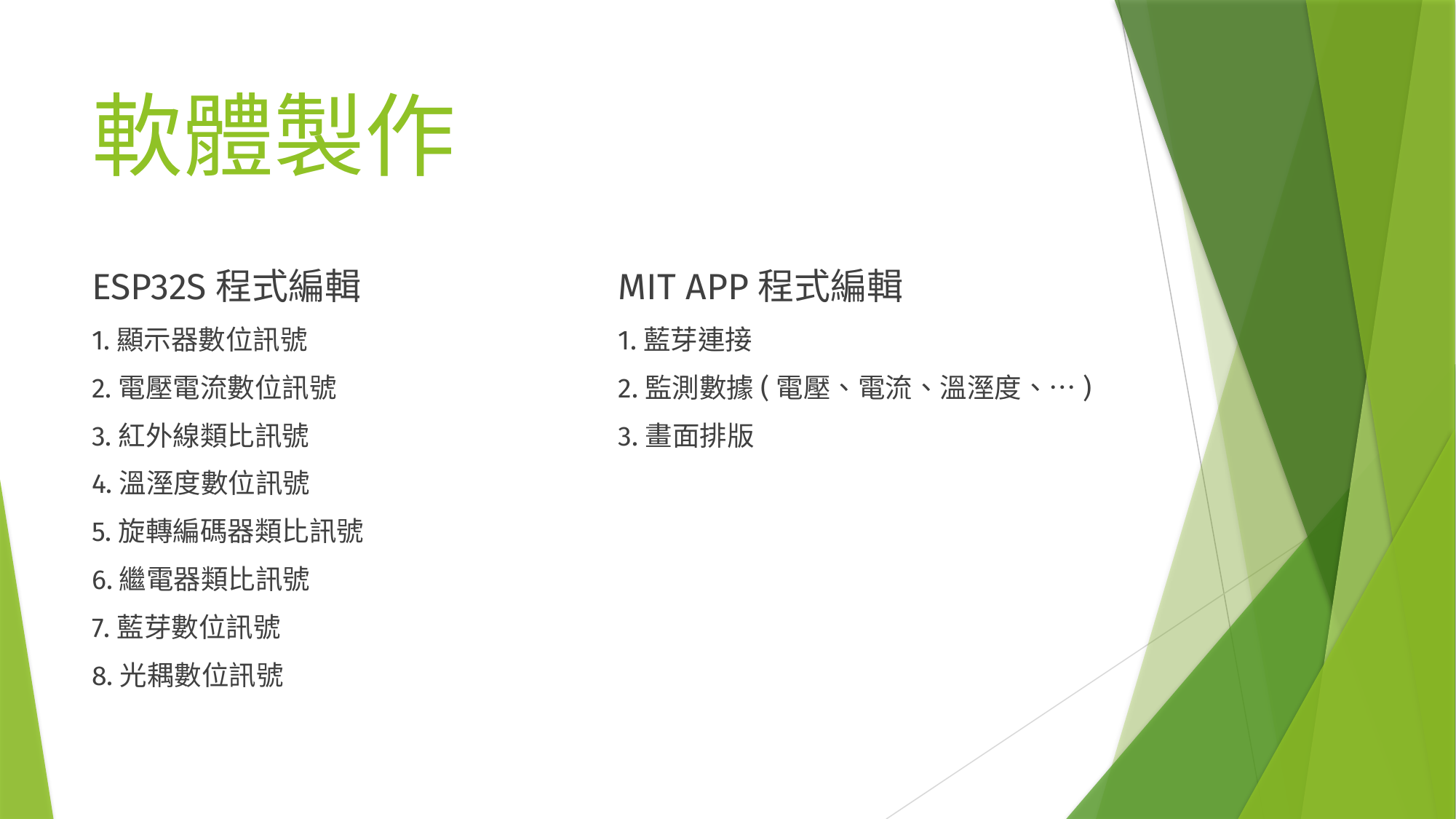

# 軟體製作
ESP32S程式編輯
1.顯示器數位訊號
2.電壓電流數位訊號
3.紅外線類比訊號
4.溫溼度數位訊號
5.旋轉編碼器類比訊號
6.繼電器類比訊號
7.藍芽數位訊號
8.光耦數位訊號
MIT APP程式編輯
1.藍芽連接
2.監測數據(電壓、電流、溫溼度、…)
3.畫面排版